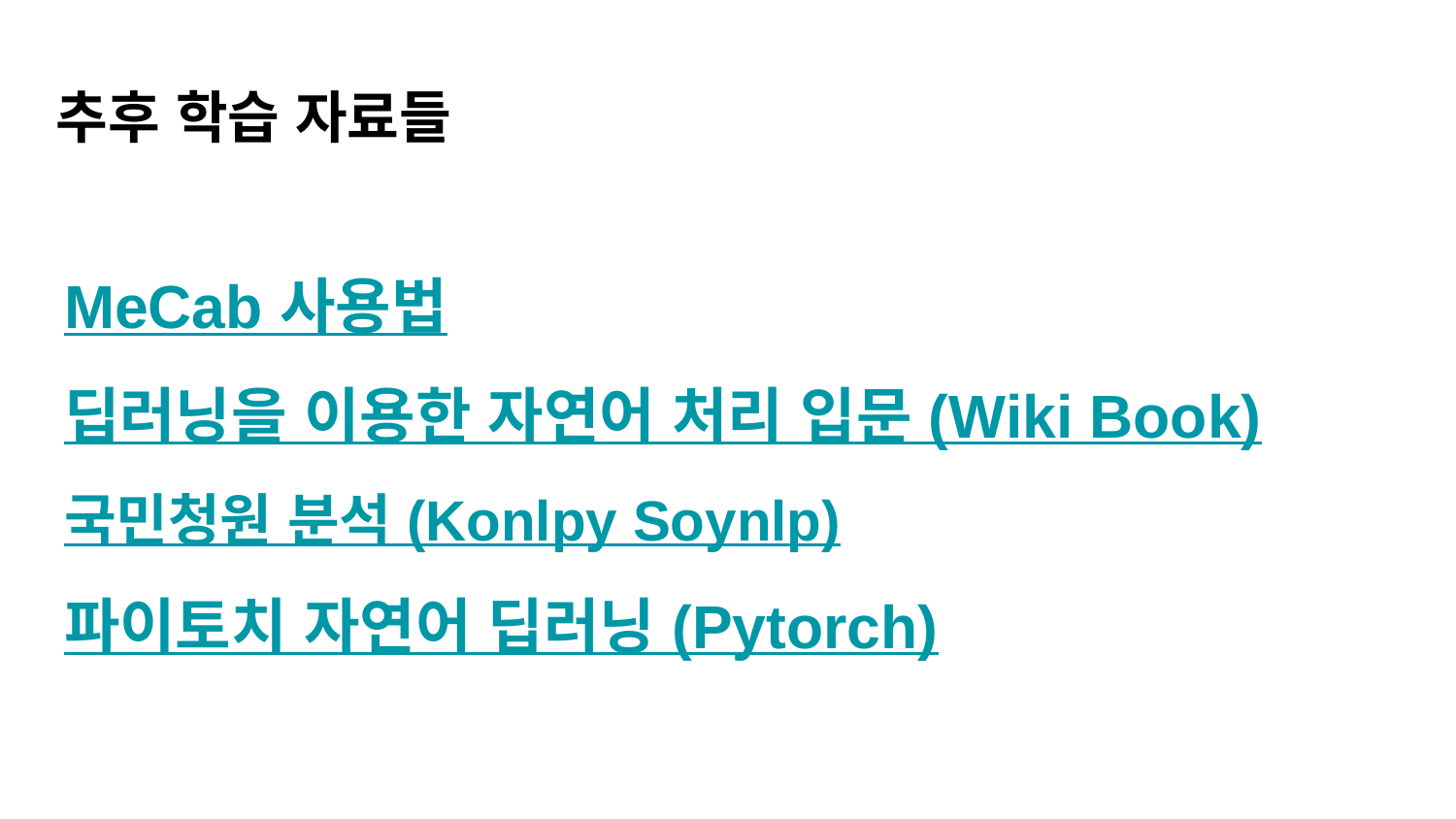

추후 학습 자료들

MeCab 사용법
딥러닝을 이용한 자연어 처리 입문 (Wiki Book)
국민청원 분석 (Konlpy Soynlp)
파이토치 자연어 딥러닝 (Pytorch)